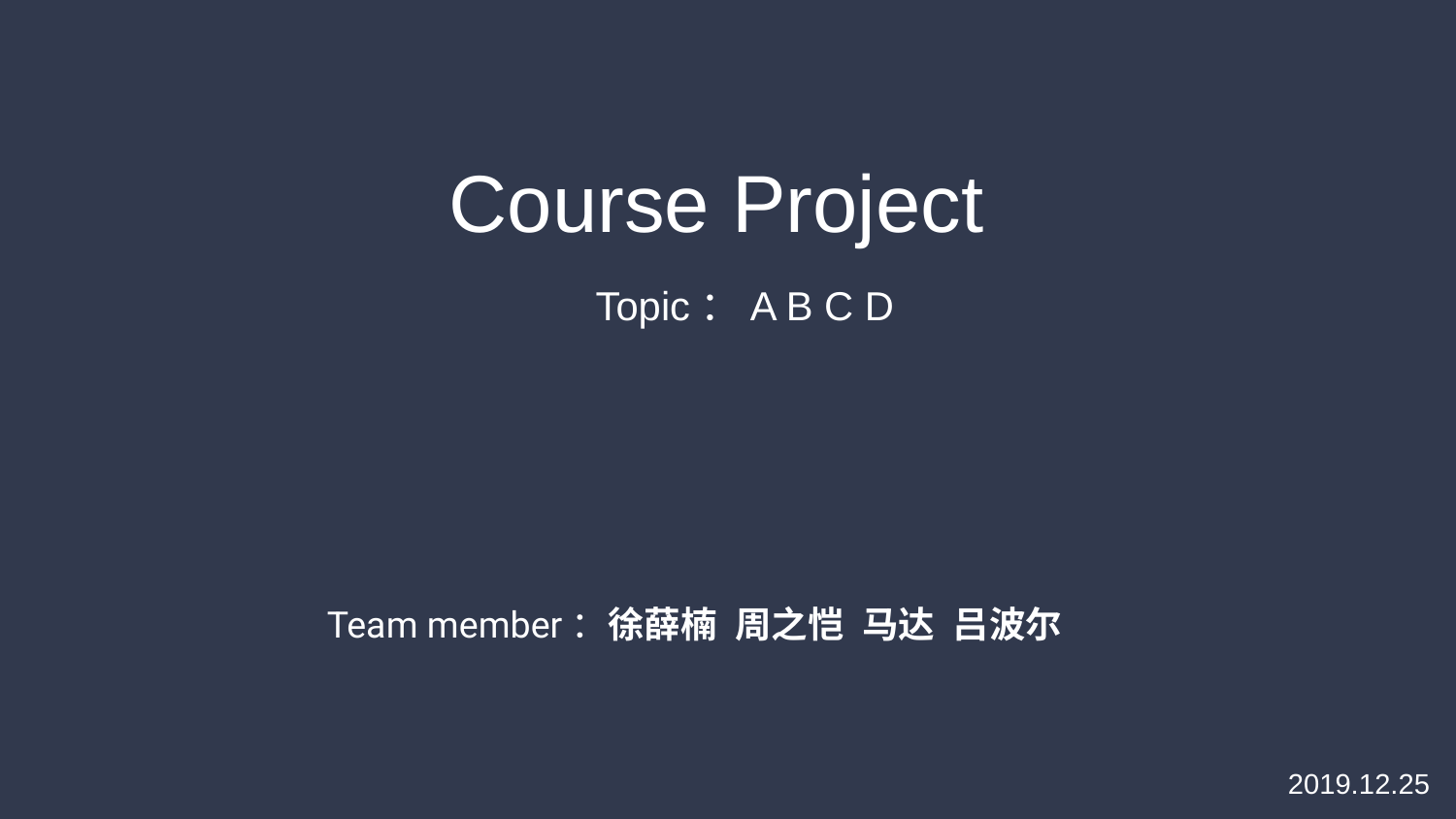

# Course Project
Topic：A B C D
Team member：徐薛楠  周之恺  马达  吕波尔
2019.12.25